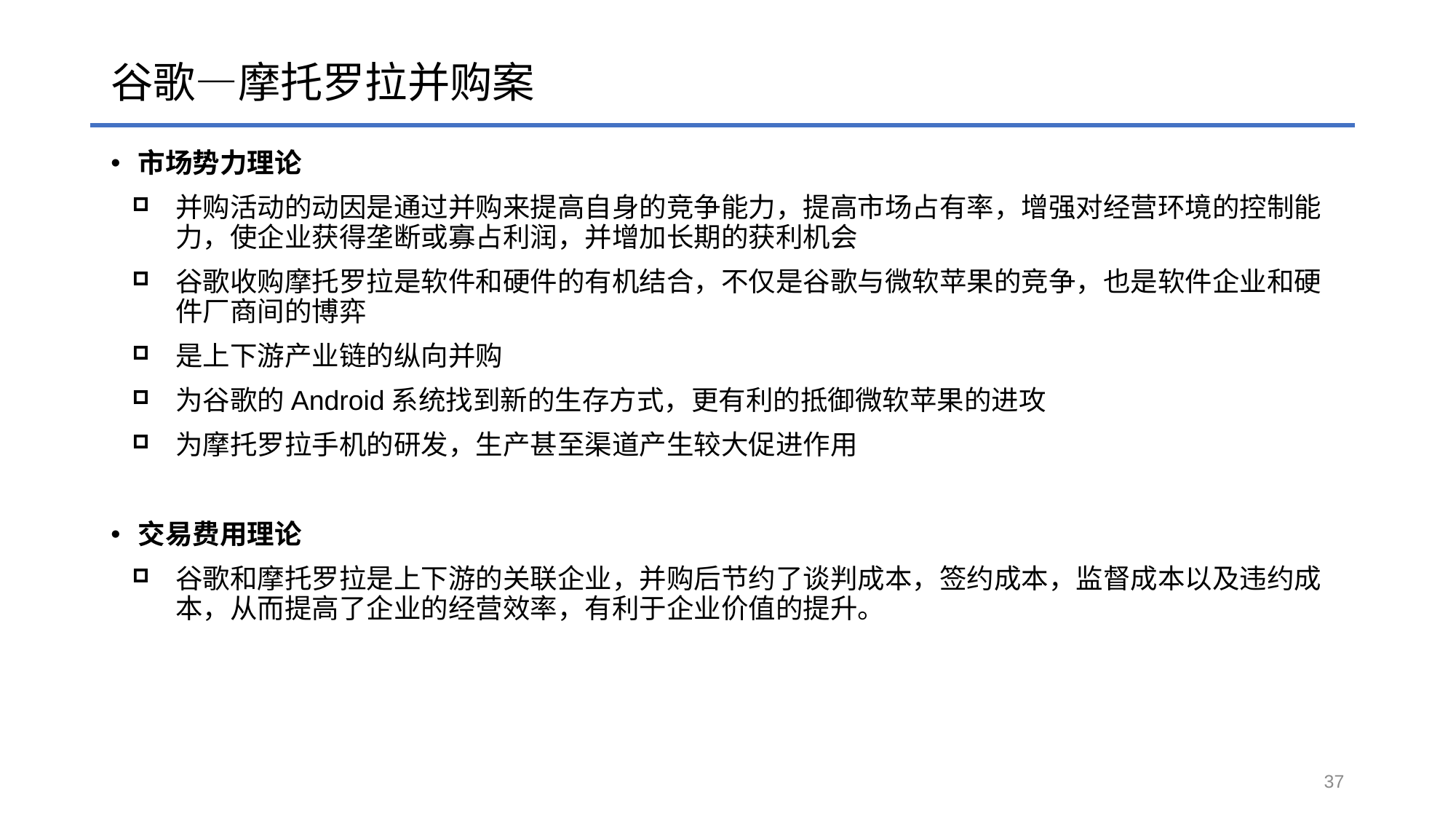

# 谷歌—摩托罗拉并购案
市场势力理论
并购活动的动因是通过并购来提高自身的竞争能力，提高市场占有率，增强对经营环境的控制能力，使企业获得垄断或寡占利润，并增加长期的获利机会
谷歌收购摩托罗拉是软件和硬件的有机结合，不仅是谷歌与微软苹果的竞争，也是软件企业和硬件厂商间的博弈
是上下游产业链的纵向并购
为谷歌的Android系统找到新的生存方式，更有利的抵御微软苹果的进攻
为摩托罗拉手机的研发，生产甚至渠道产生较大促进作用

交易费用理论
谷歌和摩托罗拉是上下游的关联企业，并购后节约了谈判成本，签约成本，监督成本以及违约成本，从而提高了企业的经营效率，有利于企业价值的提升。

37